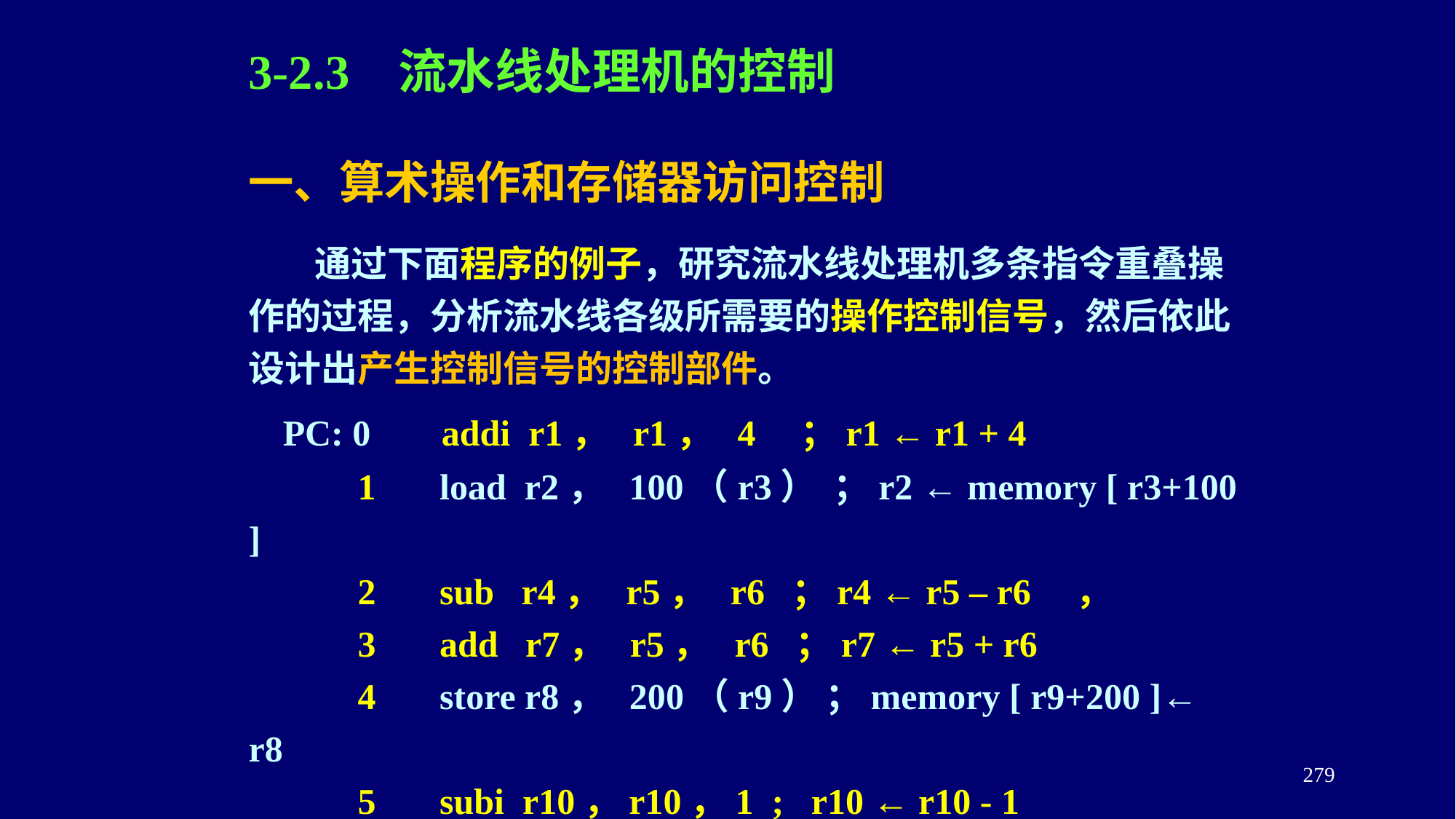

3-2.3   流水线处理机的控制

一、算术操作和存储器访问控制

       通过下面程序的例子，研究流水线处理机多条指令重叠操作的过程，分析流水线各级所需要的操作控制信号，然后依此设计出产生控制信号的控制部件。
   PC: 0       addi  r1，  r1，  4    ；r1 ← r1 + 4
            1       load  r2，  100（r3）  ；r2 ← memory [ r3+100 ]
            2       sub   r4，  r5，  r6  ；r4 ← r5 – r6    ，
            3       add   r7，  r5，  r6  ；r7 ← r5 + r6
            4       store r8，  200（r9） ；memory [ r9+200 ]← r8
            5       subi  r10，r10，1  ;   r10 ← r10 - 1

 以上的例子比较简单，指令之间没有任何数据相关。
279